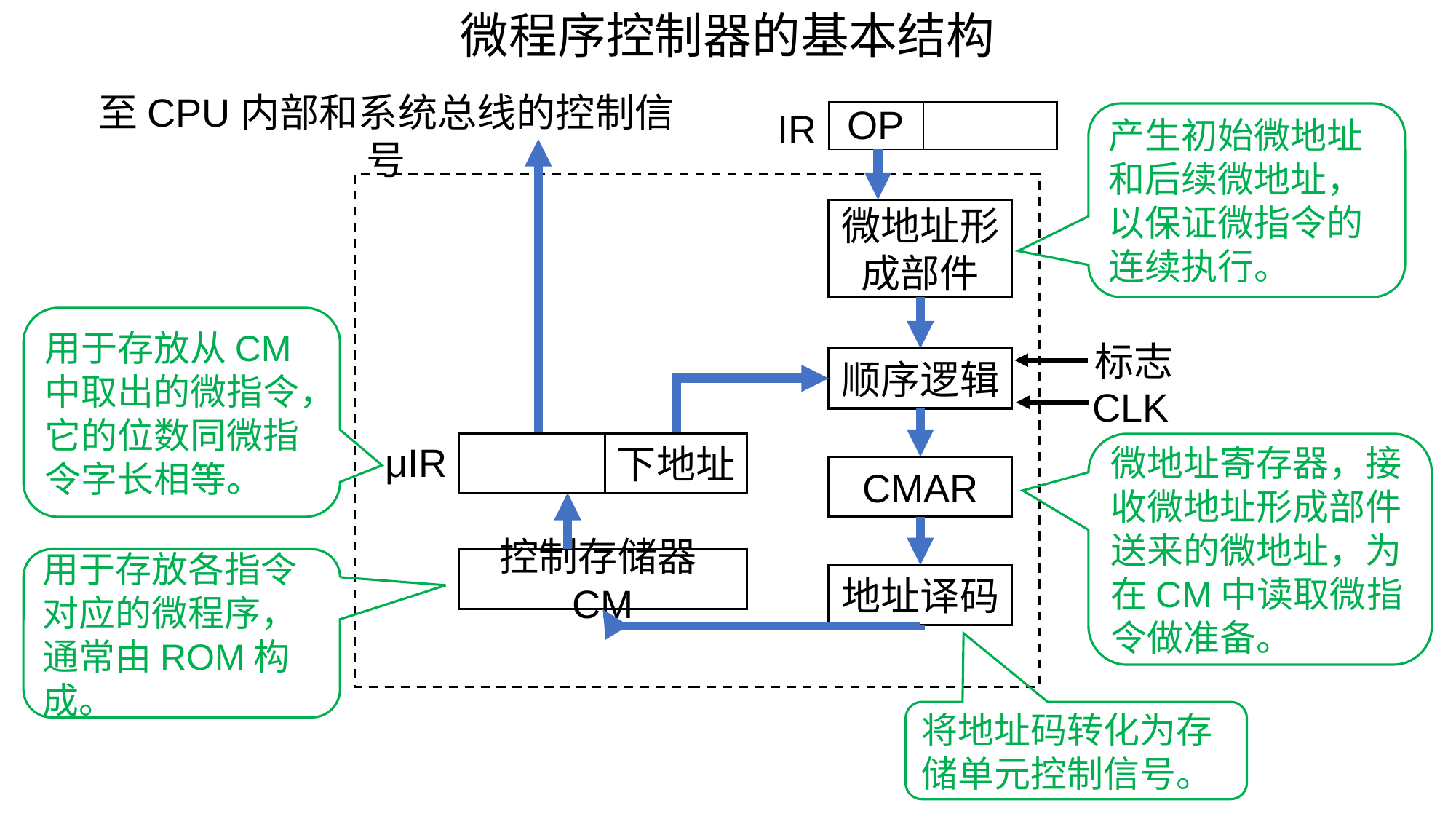

微程序控制器的基本结构
至CPU内部和系统总线的控制信号
IR
| OP |  |
| --- | --- |
产生初始微地址和后续微地址，以保证微指令的连续执行。

微地址形成部件
用于存放从CM中取出的微指令，它的位数同微指令字长相等。
标志
顺序逻辑
CLK
μIR
下地址

微地址寄存器，接收微地址形成部件送来的微地址，为在CM中读取微指令做准备。
CMAR
控制存储器CM
用于存放各指令对应的微程序，通常由ROM构成。
地址译码
将地址码转化为存储单元控制信号。